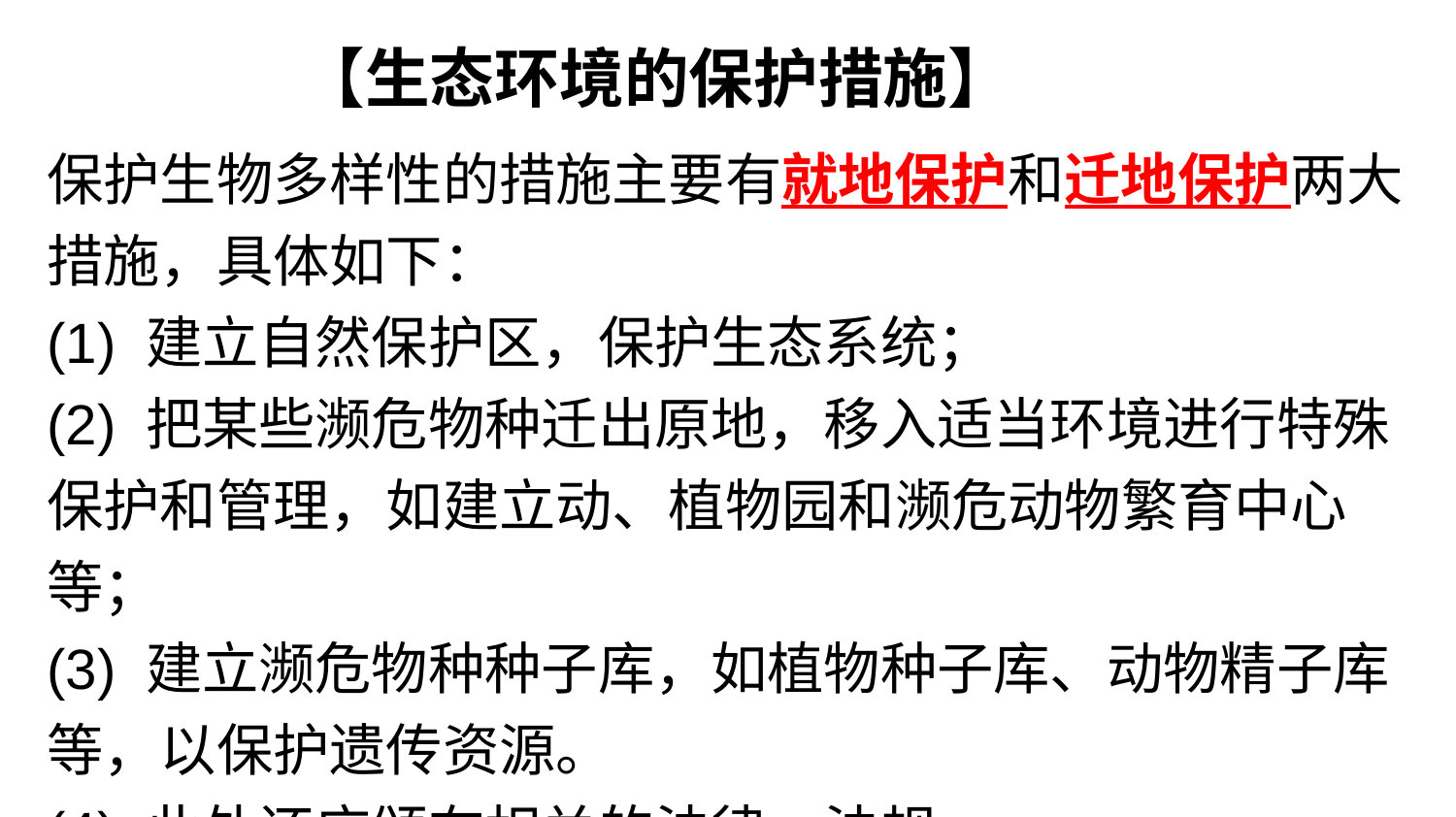

【生态环境的保护措施】
保护生物多样性的措施主要有就地保护和迁地保护两大措施，具体如下：
(1) 建立自然保护区，保护生态系统；
(2) 把某些濒危物种迁出原地，移入适当环境进行特殊保护和管理，如建立动、植物园和濒危动物繁育中心等；
(3) 建立濒危物种种子库，如植物种子库、动物精子库等，以保护遗传资源。
(4) 此外还应颁布相关的法律、法规。